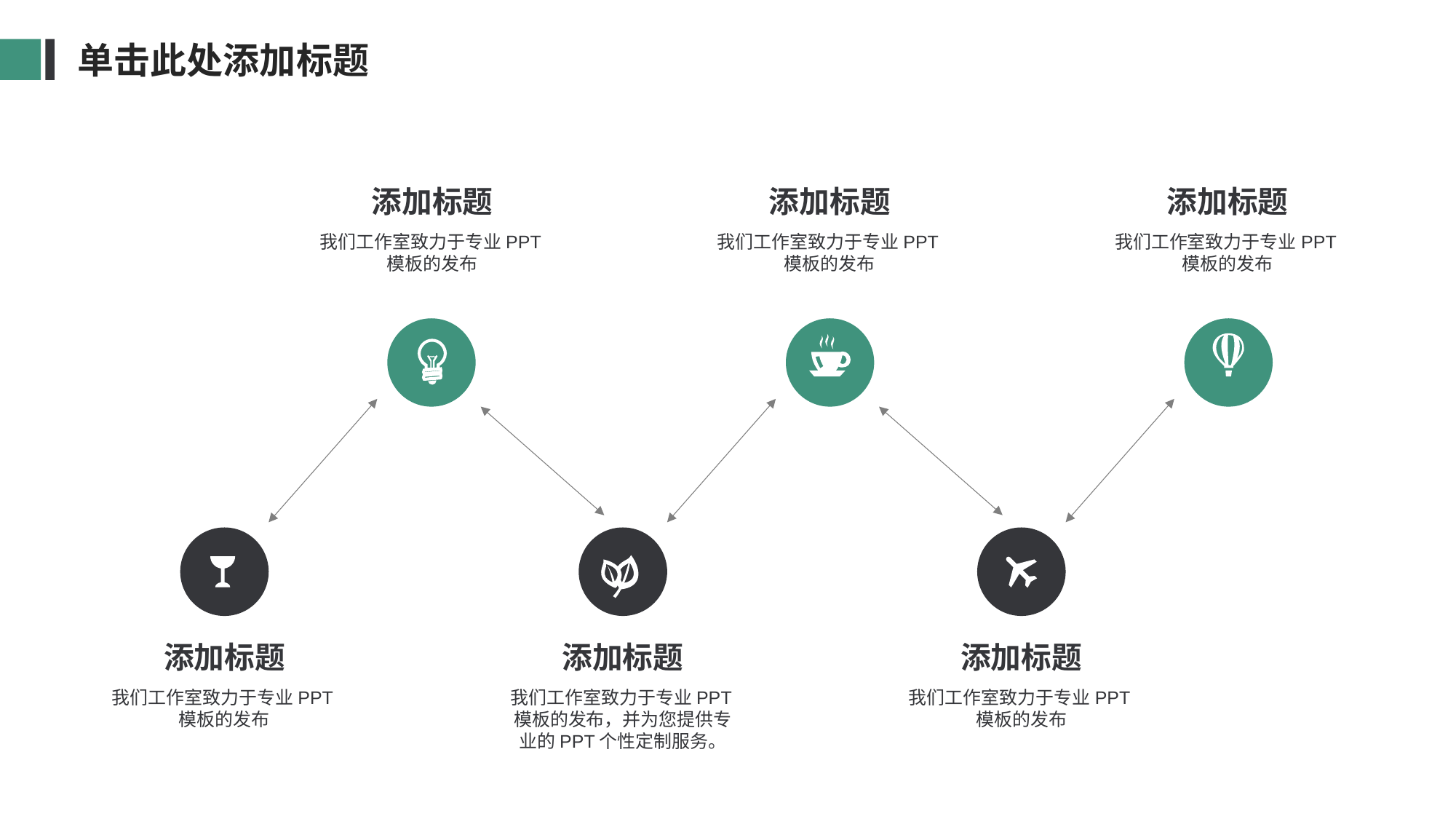

单击此处添加标题

添加标题
我们工作室致力于专业PPT模板的发布
添加标题
我们工作室致力于专业PPT模板的发布
添加标题
我们工作室致力于专业PPT模板的发布

添加标题
我们工作室致力于专业PPT模板的发布
添加标题
我们工作室致力于专业PPT模板的发布，并为您提供专业的PPT个性定制服务。
添加标题
我们工作室致力于专业PPT模板的发布